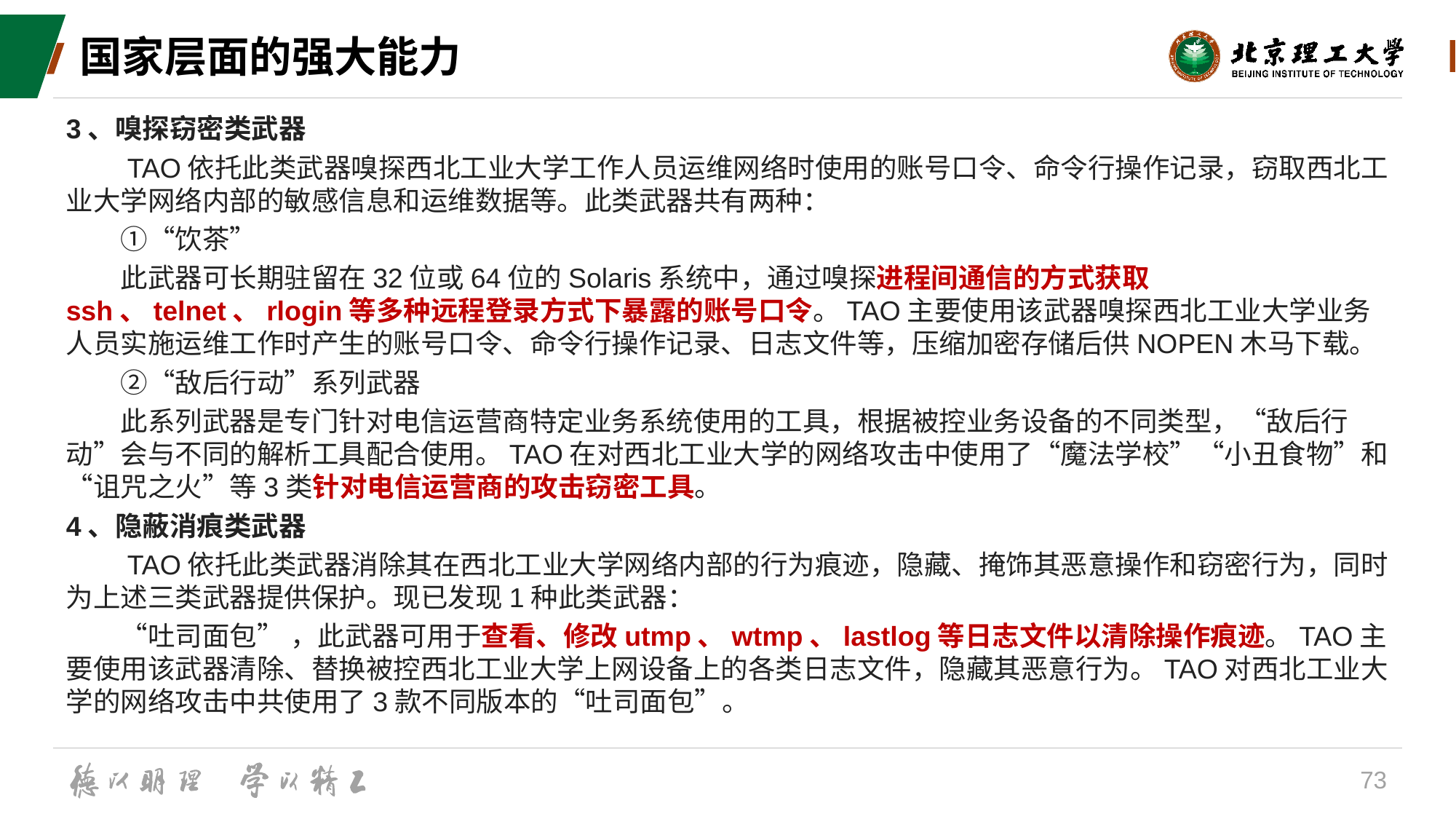

# 国家层面的强大能力
3、嗅探窃密类武器
　　TAO依托此类武器嗅探西北工业大学工作人员运维网络时使用的账号口令、命令行操作记录，窃取西北工业大学网络内部的敏感信息和运维数据等。此类武器共有两种：
　　①“饮茶”
　　此武器可长期驻留在32位或64位的Solaris系统中，通过嗅探进程间通信的方式获取ssh、telnet、rlogin等多种远程登录方式下暴露的账号口令。TAO主要使用该武器嗅探西北工业大学业务人员实施运维工作时产生的账号口令、命令行操作记录、日志文件等，压缩加密存储后供NOPEN木马下载。
　　②“敌后行动”系列武器
　　此系列武器是专门针对电信运营商特定业务系统使用的工具，根据被控业务设备的不同类型，“敌后行动”会与不同的解析工具配合使用。TAO在对西北工业大学的网络攻击中使用了“魔法学校”“小丑食物”和“诅咒之火”等3类针对电信运营商的攻击窃密工具。
4、隐蔽消痕类武器
　　TAO依托此类武器消除其在西北工业大学网络内部的行为痕迹，隐藏、掩饰其恶意操作和窃密行为，同时为上述三类武器提供保护。现已发现1种此类武器：
　　“吐司面包” ，此武器可用于查看、修改utmp、wtmp、lastlog等日志文件以清除操作痕迹。TAO主要使用该武器清除、替换被控西北工业大学上网设备上的各类日志文件，隐藏其恶意行为。TAO对西北工业大学的网络攻击中共使用了3款不同版本的“吐司面包”。